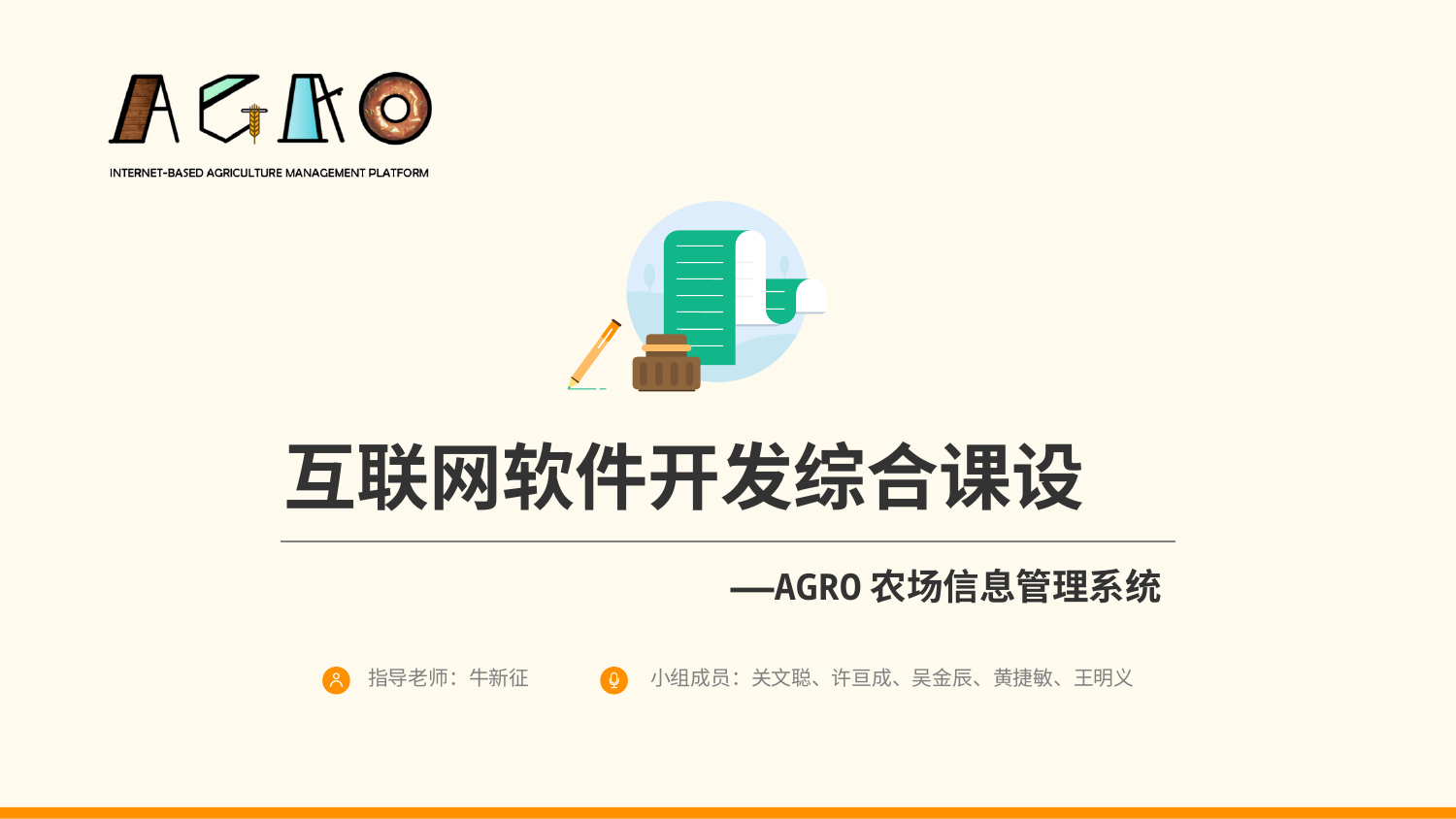

互联网软件开发综合课设
——AGRO农场信息管理系统
指导老师：牛新征
小组成员：关文聪、许亘成、吴金辰、黄捷敏、王明义